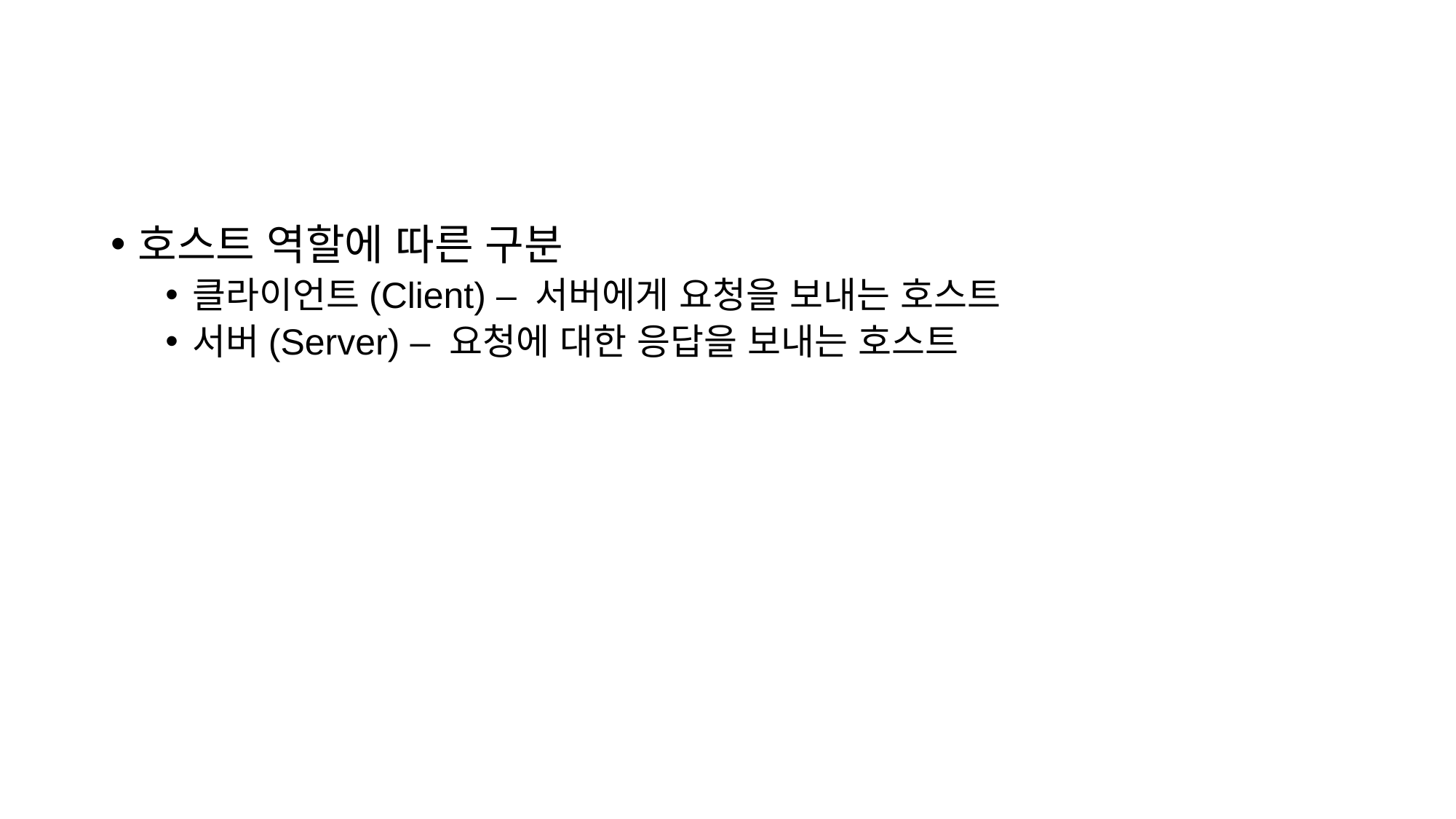

#
호스트 역할에 따른 구분
클라이언트(Client) – 서버에게 요청을 보내는 호스트
서버(Server) – 요청에 대한 응답을 보내는 호스트